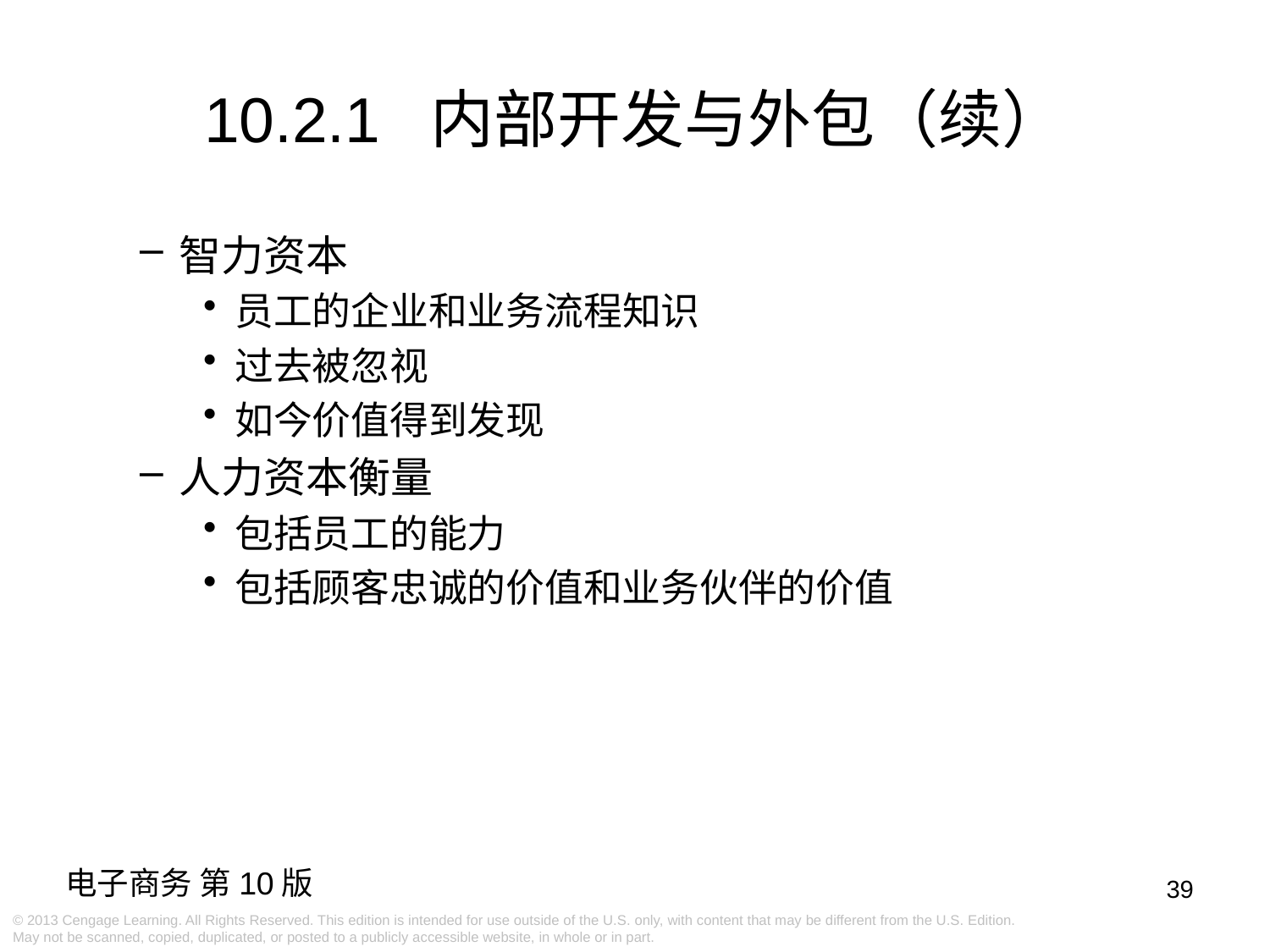

10.2.1  内部开发与外包（续）
智力资本
员工的企业和业务流程知识
过去被忽视
如今价值得到发现
人力资本衡量
包括员工的能力
包括顾客忠诚的价值和业务伙伴的价值
39